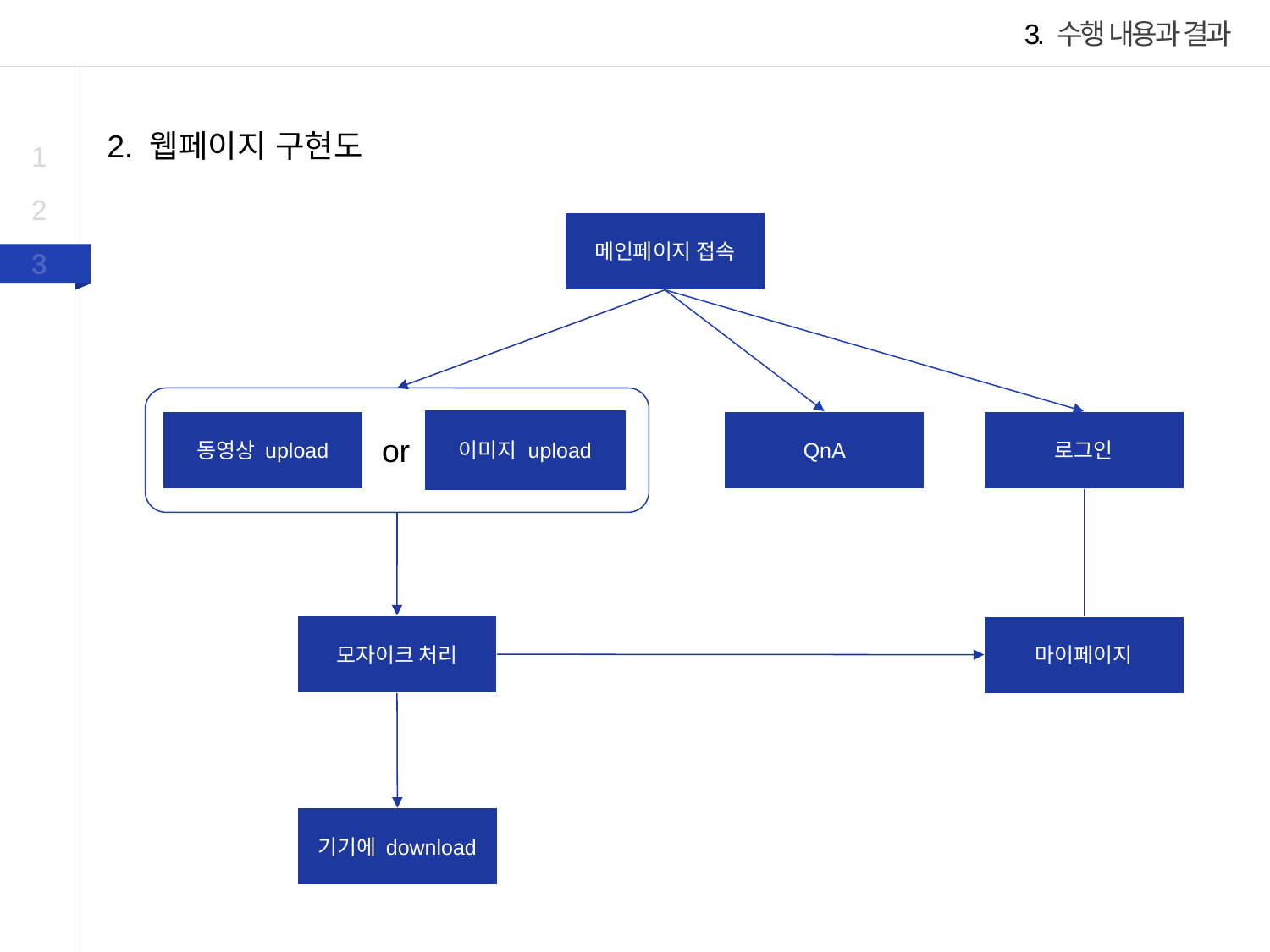

3. 수행 내용과 결과
2. 웹페이지 구현도
1
2
메인페이지 접속
3

동영상 upload
이미지 upload
or
QnA
로그인
모자이크 처리
마이페이지
기기에 download